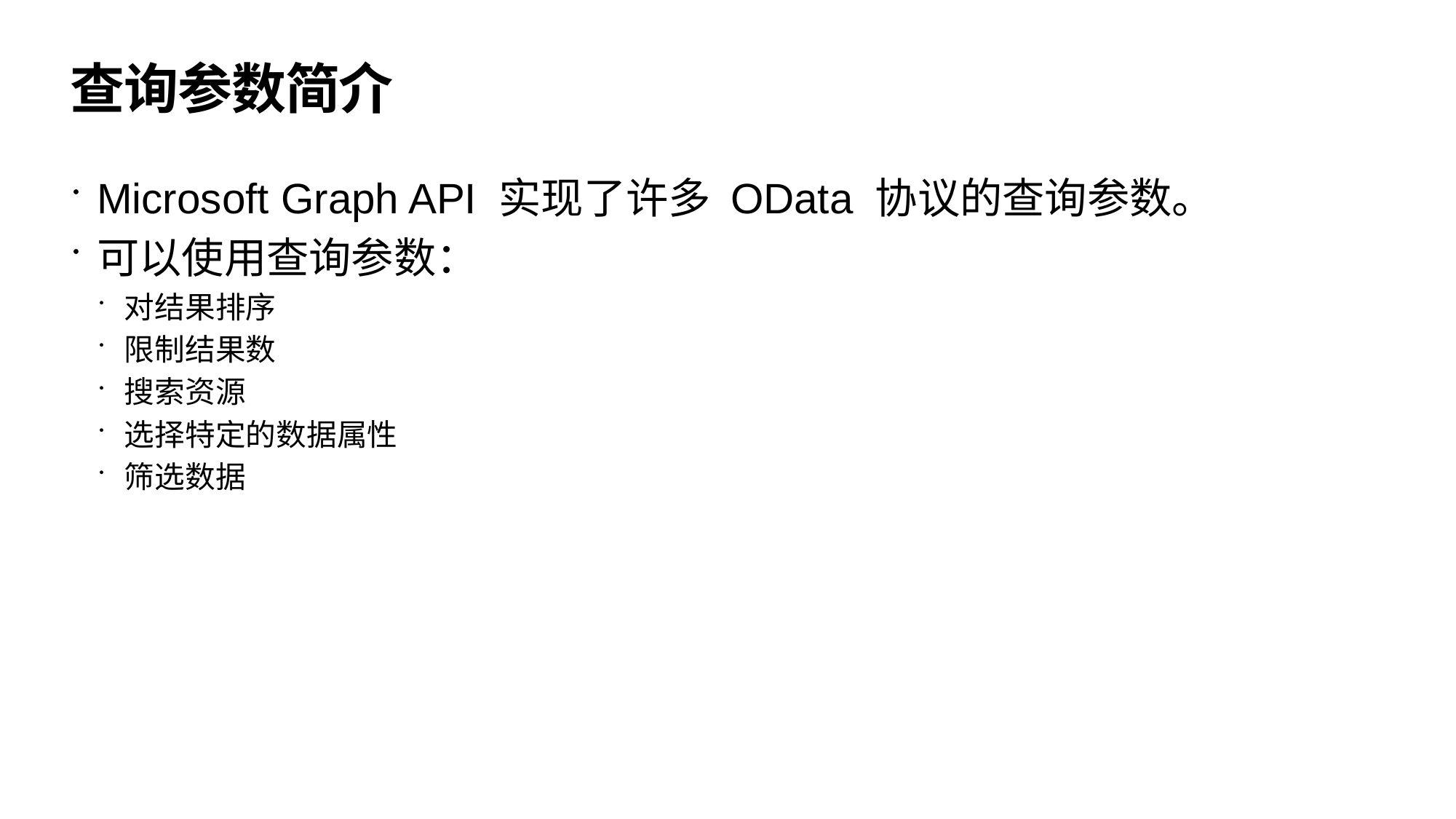

# 查询参数简介
Microsoft Graph API 实现了许多 OData 协议的查询参数。
可以使用查询参数：
对结果排序
限制结果数
搜索资源
选择特定的数据属性
筛选数据